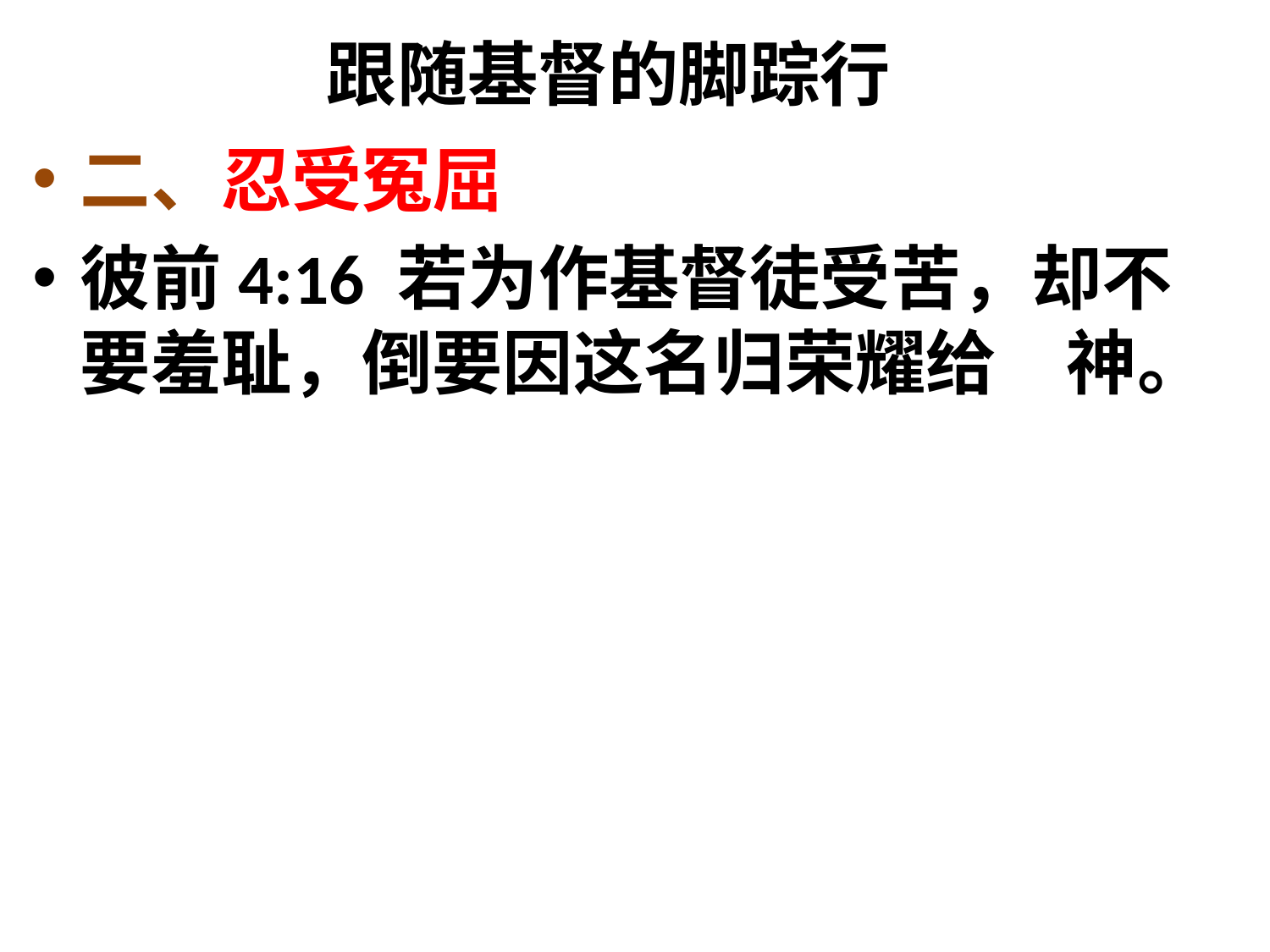

# 跟随基督的脚踪行
二、忍受冤屈
彼前4:16 若为作基督徒受苦，却不要羞耻，倒要因这名归荣耀给　神。